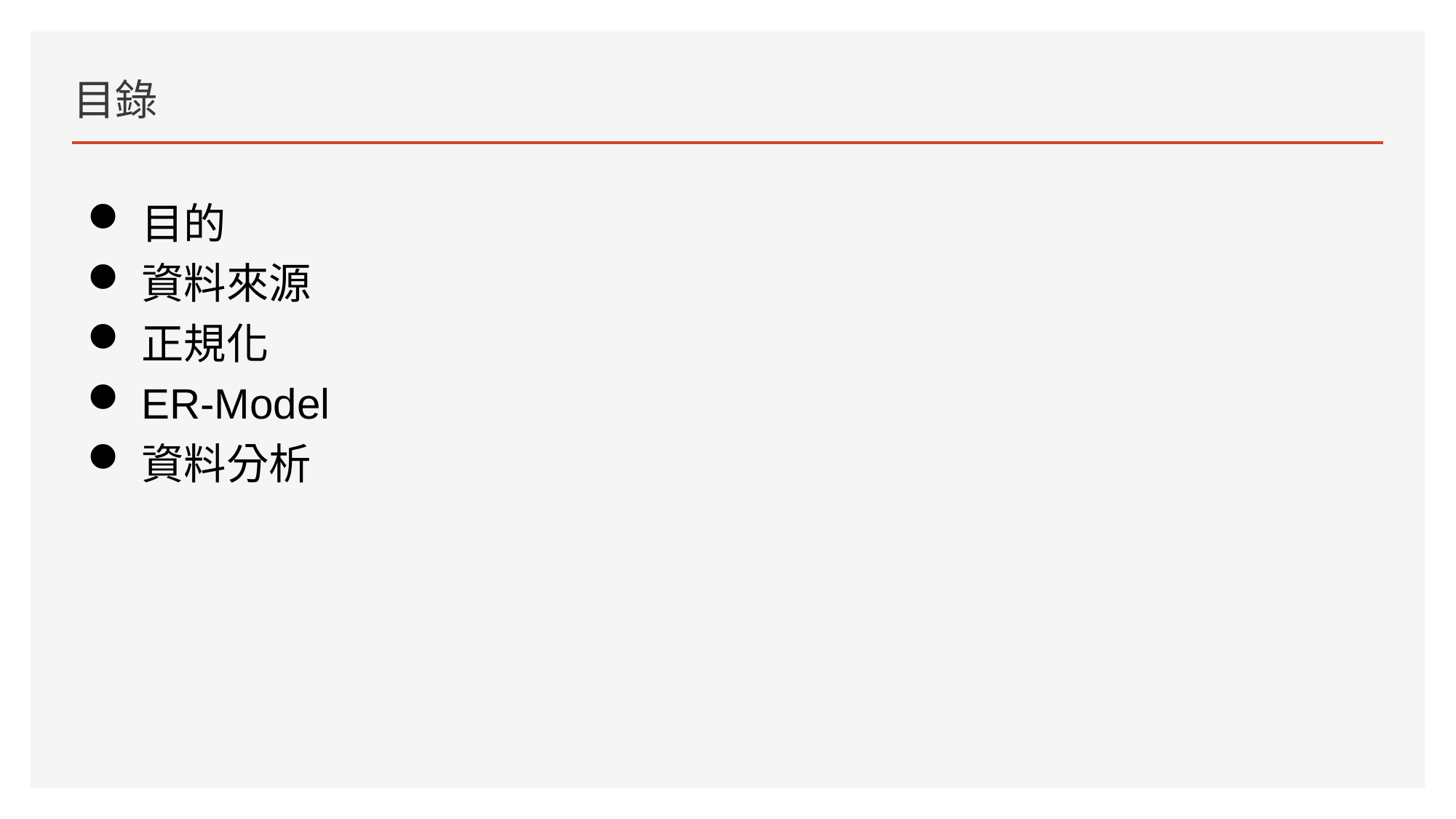

# 目錄
目的
資料來源
正規化
ER-Model
資料分析